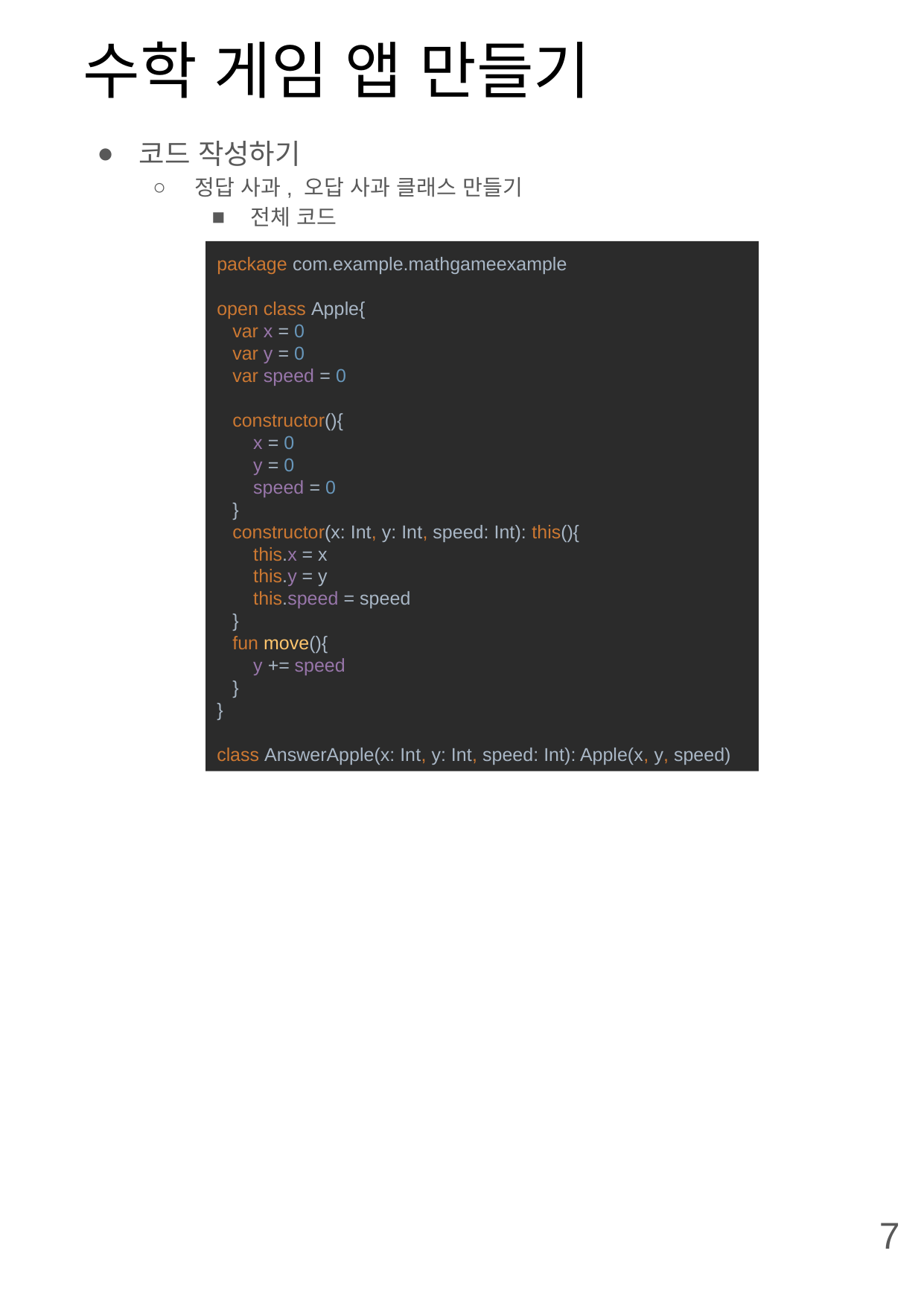

# 수학 게임 앱 만들기
코드 작성하기
정답 사과, 오답 사과 클래스 만들기
전체 코드

package com.example.mathgameexample

open class Apple{
   var x = 0
   var y = 0
   var speed = 0

   constructor(){
       x = 0
       y = 0
       speed = 0
   }
   constructor(x: Int, y: Int, speed: Int): this(){
       this.x = x
       this.y = y
       this.speed = speed
   }
   fun move(){
       y += speed
   }
}

class AnswerApple(x: Int, y: Int, speed: Int): Apple(x, y, speed)
7